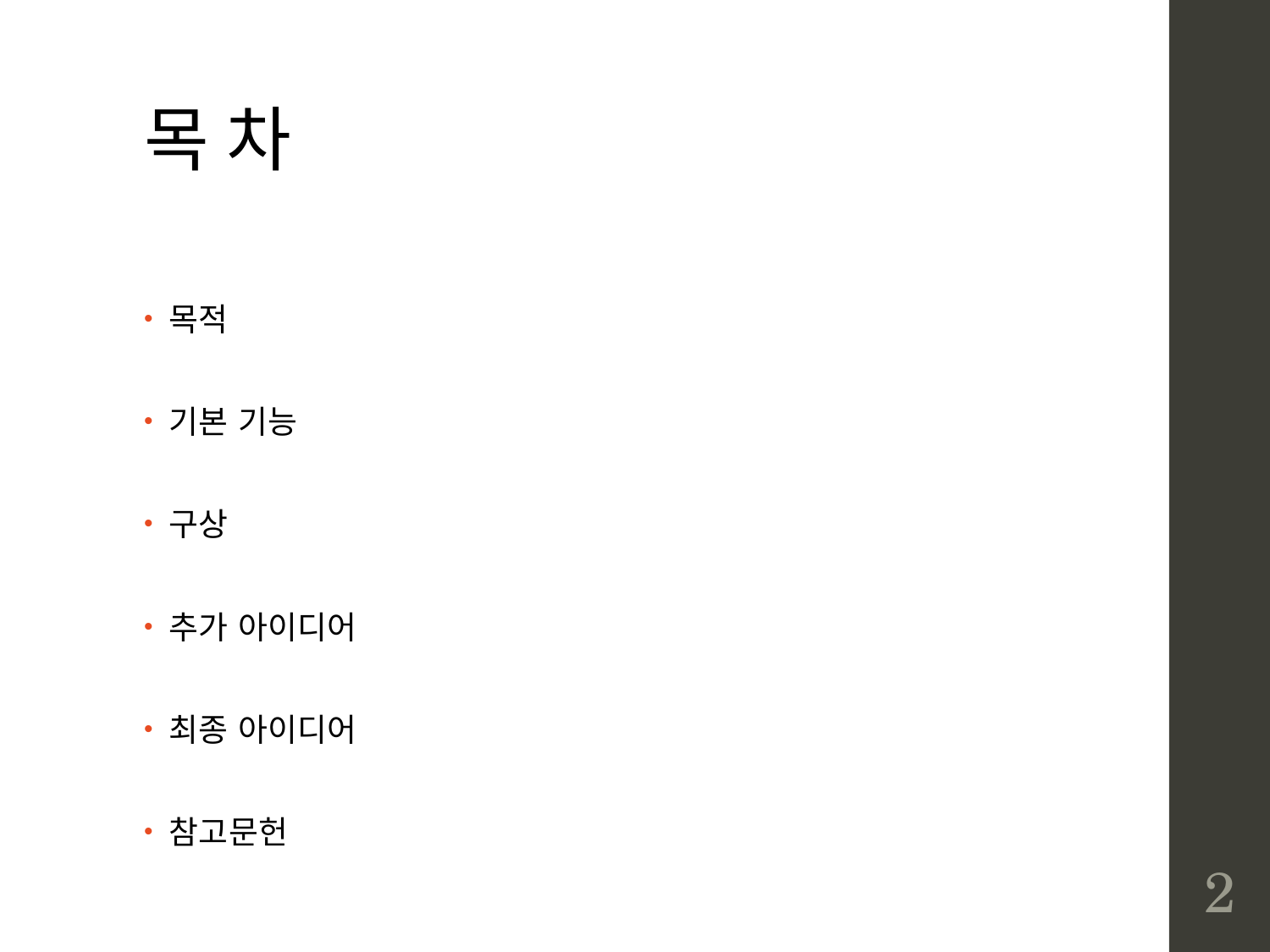

# 목 차
목적
기본 기능
구상
추가 아이디어
최종 아이디어
참고문헌

2